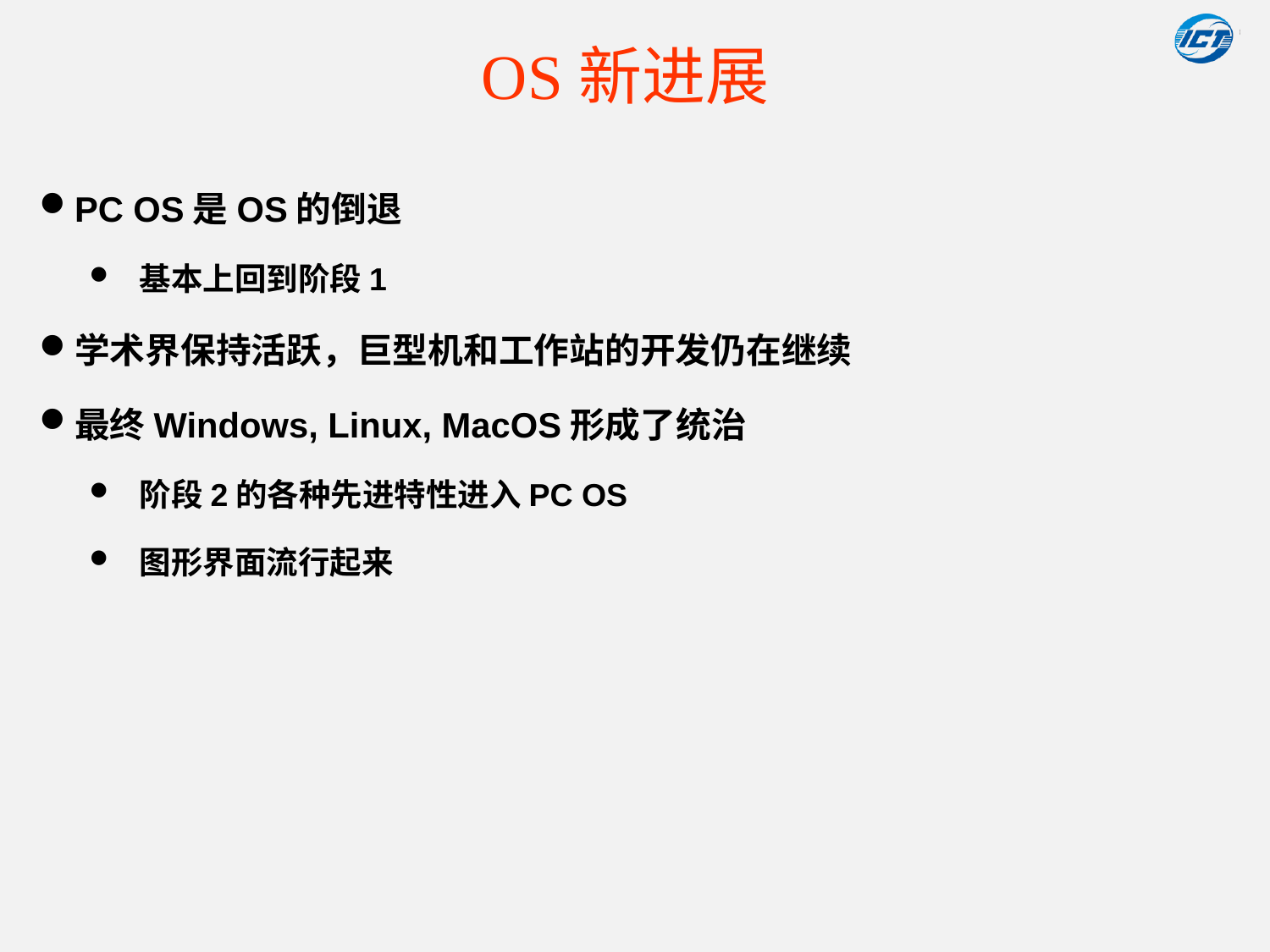

# OS新进展
PC OS是OS的倒退
基本上回到阶段1
学术界保持活跃，巨型机和工作站的开发仍在继续
最终Windows, Linux, MacOS形成了统治
阶段2的各种先进特性进入PC OS
图形界面流行起来